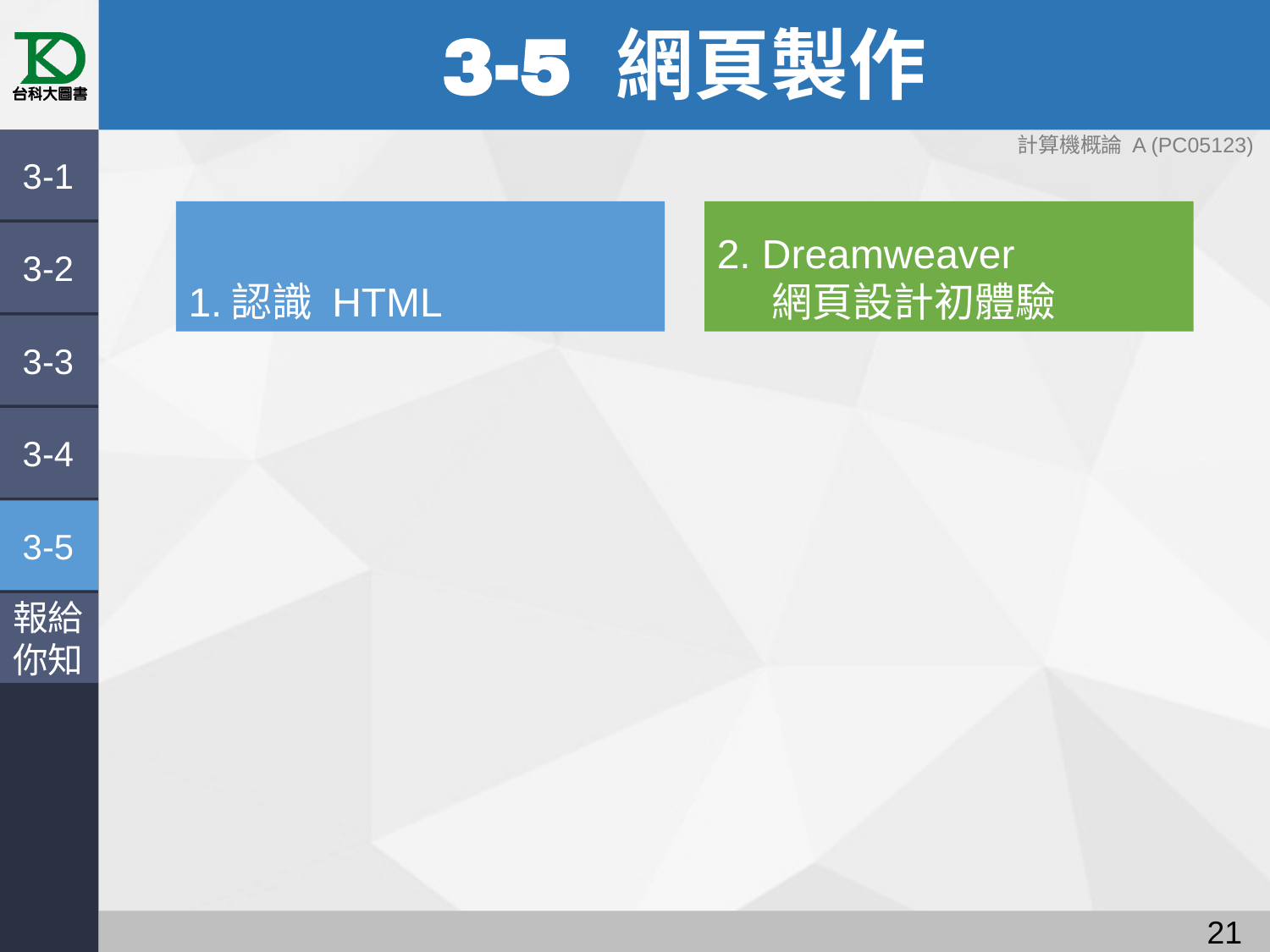

# 3-5 網頁製作
3-1
1.認識 HTML
2. Dreamweaver
    網頁設計初體驗
3-2
3-3
3-4
3-5
報給
你知
21